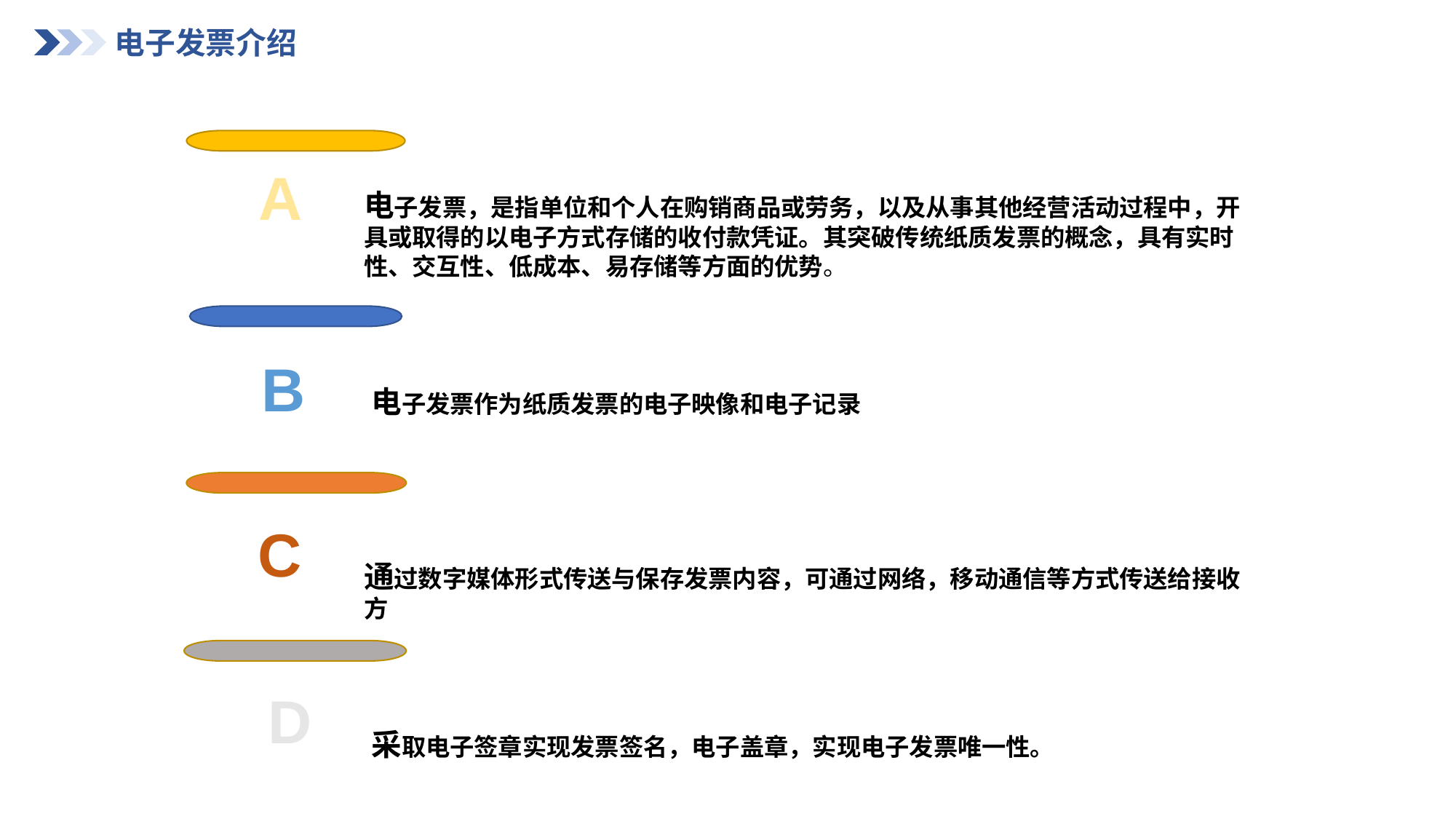

电子发票介绍

A
电子发票，是指单位和个人在购销商品或劳务，以及从事其他经营活动过程中，开具或取得的以电子方式存储的收付款凭证。其突破传统纸质发票的概念，具有实时性、交互性、低成本、易存储等方面的优势。

B
电子发票作为纸质发票的电子映像和电子记录

C
通过数字媒体形式传送与保存发票内容，可通过网络，移动通信等方式传送给接收方

D
采取电子签章实现发票签名，电子盖章，实现电子发票唯一性。